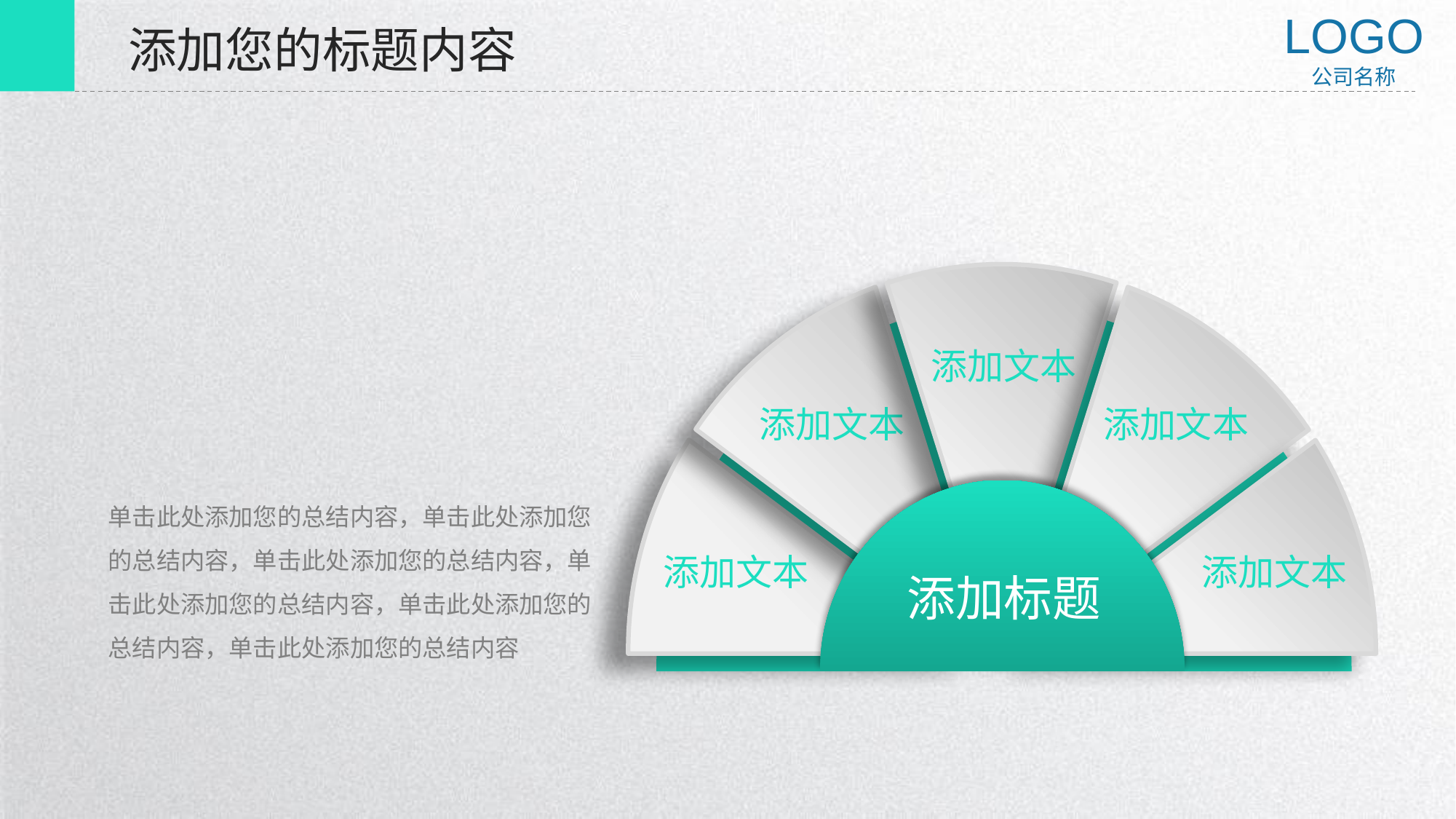

LOGO
公司名称
添加您的标题内容

添加文本

添加文本

添加文本

添加文本

添加文本

单击此处添加您的总结内容，单击此处添加您的总结内容，单击此处添加您的总结内容，单击此处添加您的总结内容，单击此处添加您的总结内容，单击此处添加您的总结内容
添加标题